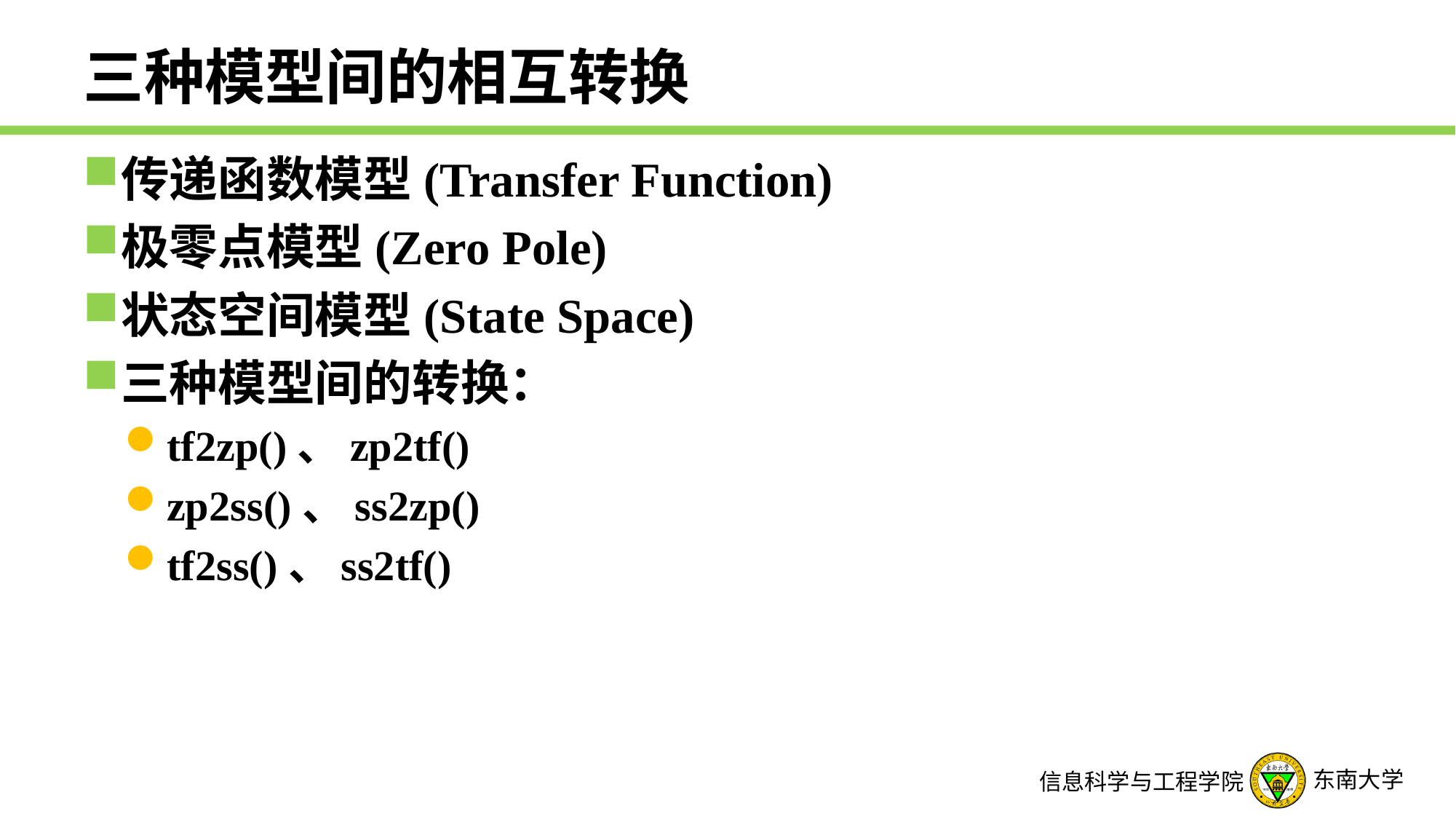

# 三种模型间的相互转换
传递函数模型(Transfer Function)
极零点模型(Zero Pole)
状态空间模型(State Space)
三种模型间的转换：
tf2zp()、zp2tf()
zp2ss()、ss2zp()
tf2ss()、ss2tf()